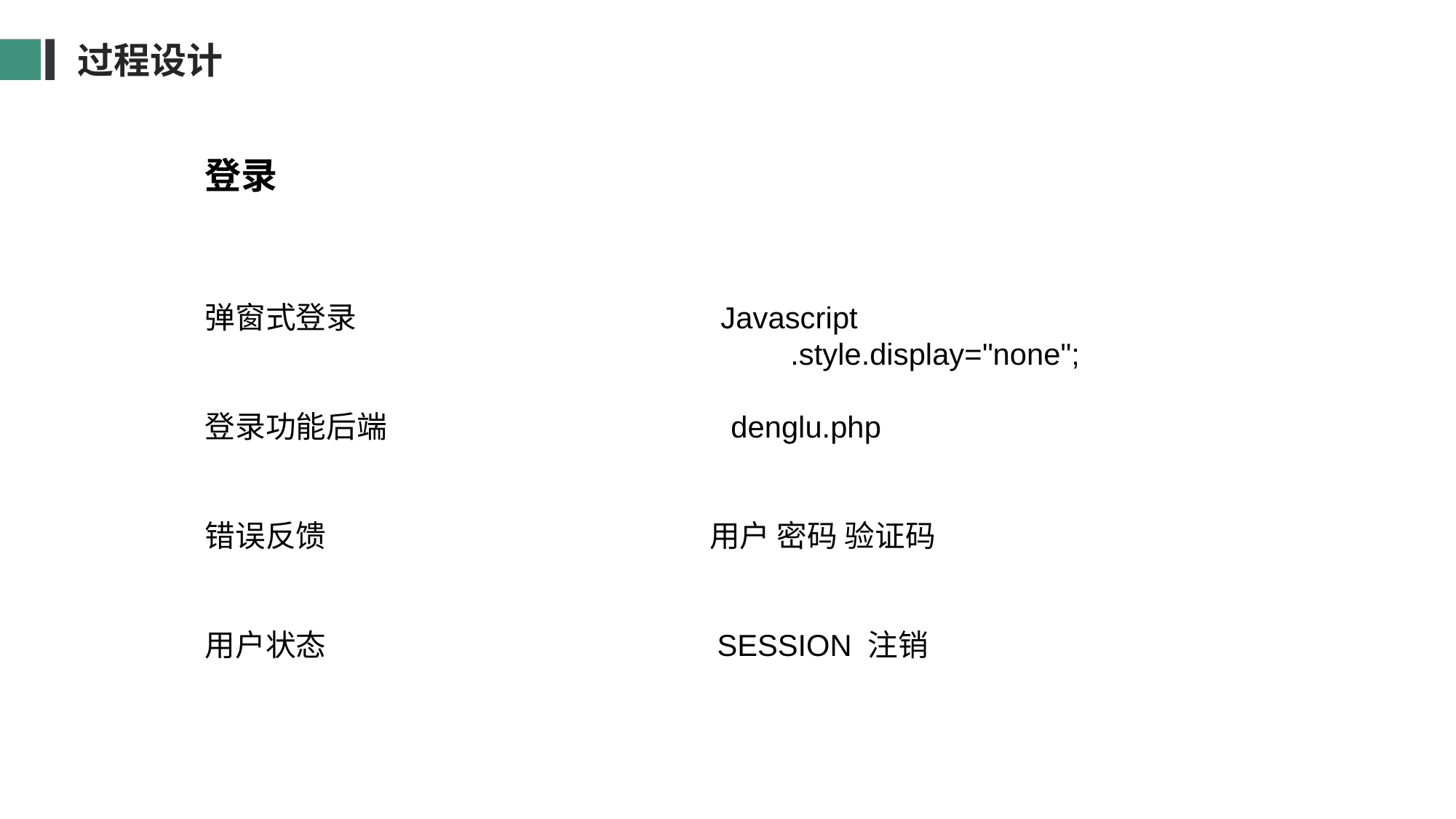

过程设计

登录
弹窗式登录                                                     Javascript
                                                                      .style.display="none";

登录功能后端                                                  denglu.php

错误反馈                                                         用户 密码 验证码

用户状态                                                         SESSION 注销